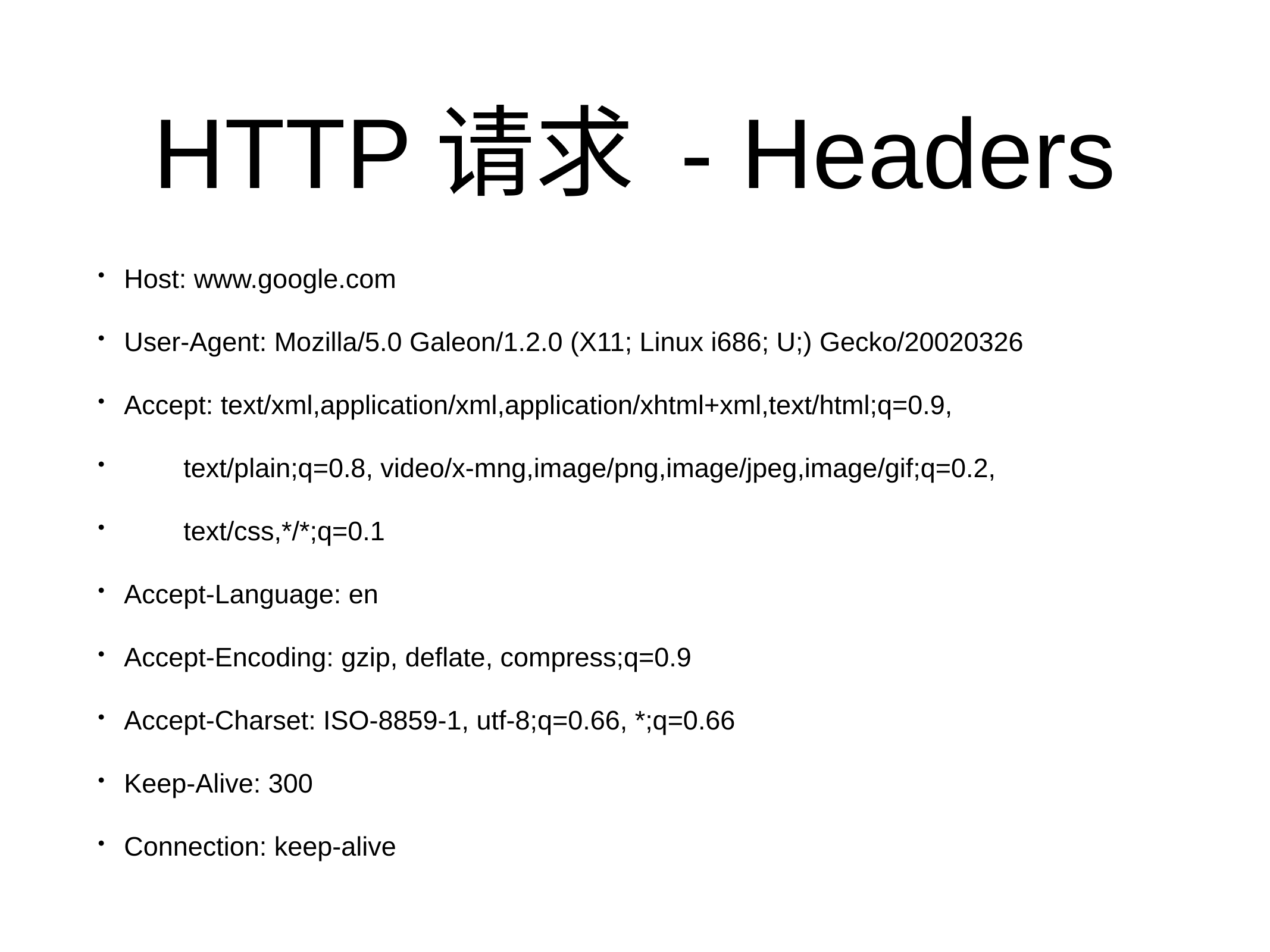

# HTTP请求 - Headers
Host: www.google.com
User-Agent: Mozilla/5.0 Galeon/1.2.0 (X11; Linux i686; U;) Gecko/20020326
Accept: text/xml,application/xml,application/xhtml+xml,text/html;q=0.9,
        text/plain;q=0.8, video/x-mng,image/png,image/jpeg,image/gif;q=0.2,
        text/css,*/*;q=0.1
Accept-Language: en
Accept-Encoding: gzip, deflate, compress;q=0.9
Accept-Charset: ISO-8859-1, utf-8;q=0.66, *;q=0.66
Keep-Alive: 300
Connection: keep-alive